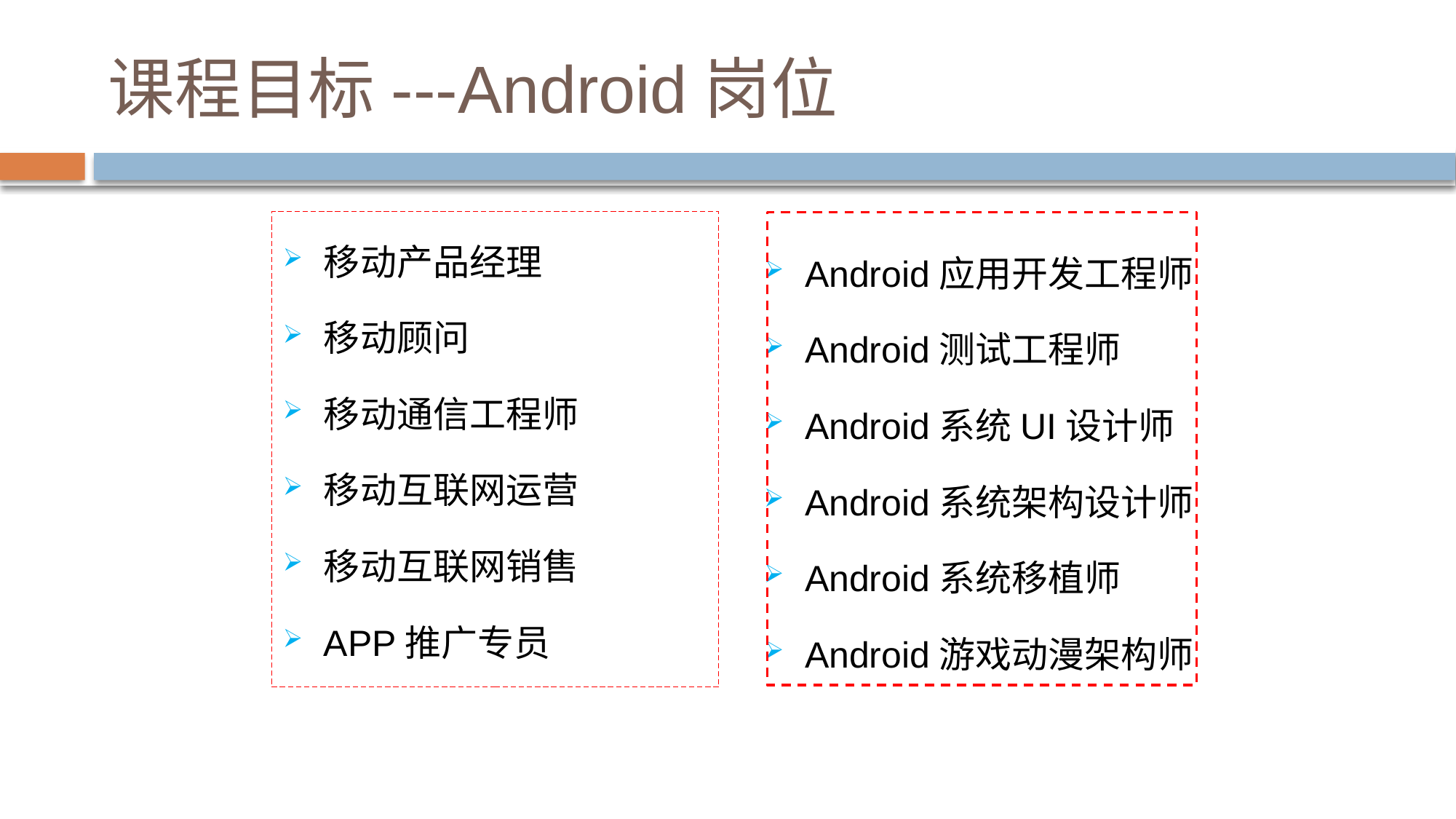

# 课程目标---Android岗位
移动产品经理
移动顾问
移动通信工程师
移动互联网运营
移动互联网销售
APP推广专员

Android应用开发工程师
Android测试工程师
Android系统UI设计师
Android系统架构设计师
Android系统移植师
Android游戏动漫架构师